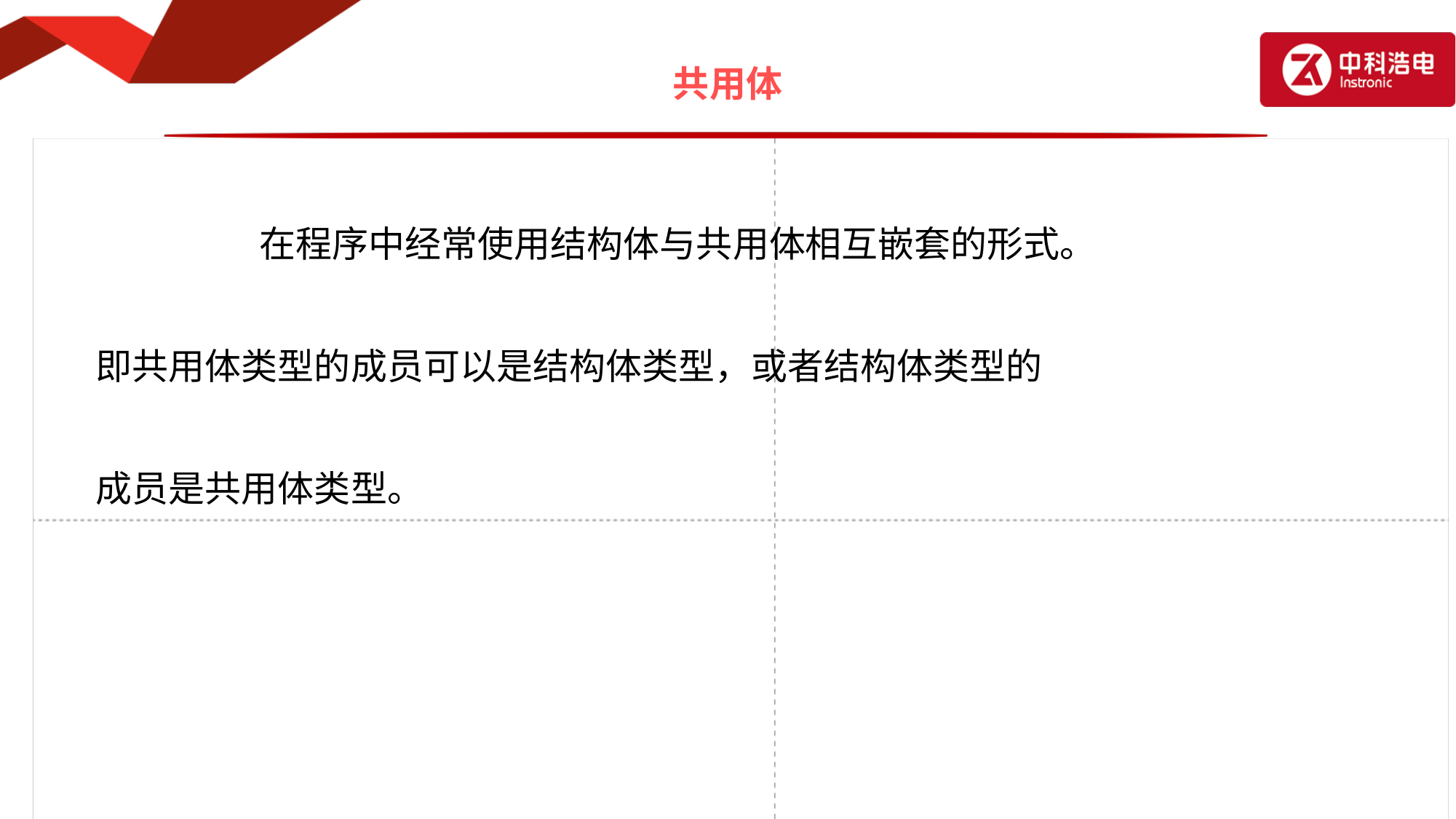

# 共用体

		在程序中经常使用结构体与共用体相互嵌套的形式。

即共用体类型的成员可以是结构体类型，或者结构体类型的

成员是共用体类型。